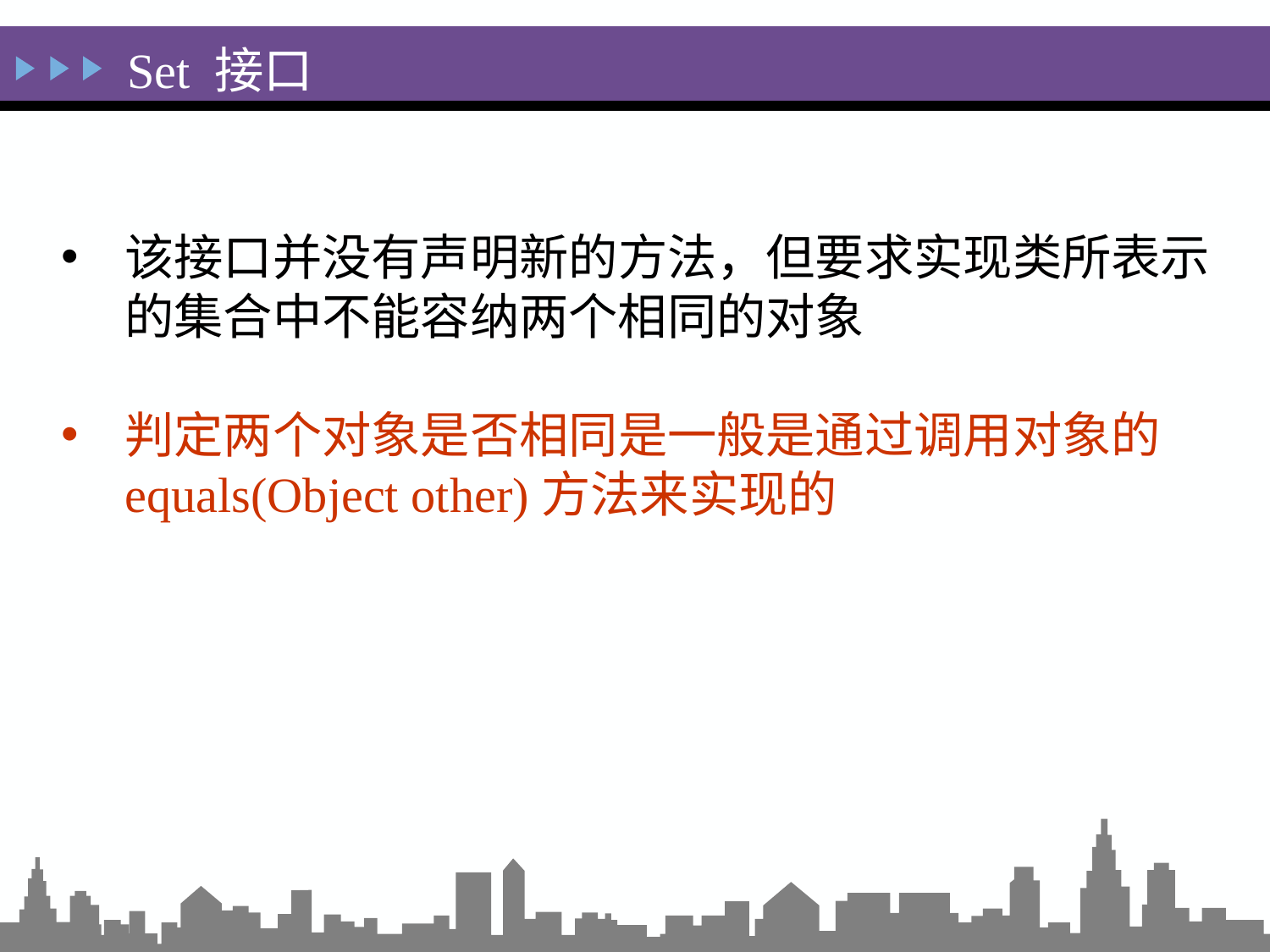

Set 接口
该接口并没有声明新的方法，但要求实现类所表示的集合中不能容纳两个相同的对象

判定两个对象是否相同是一般是通过调用对象的equals(Object other)方法来实现的